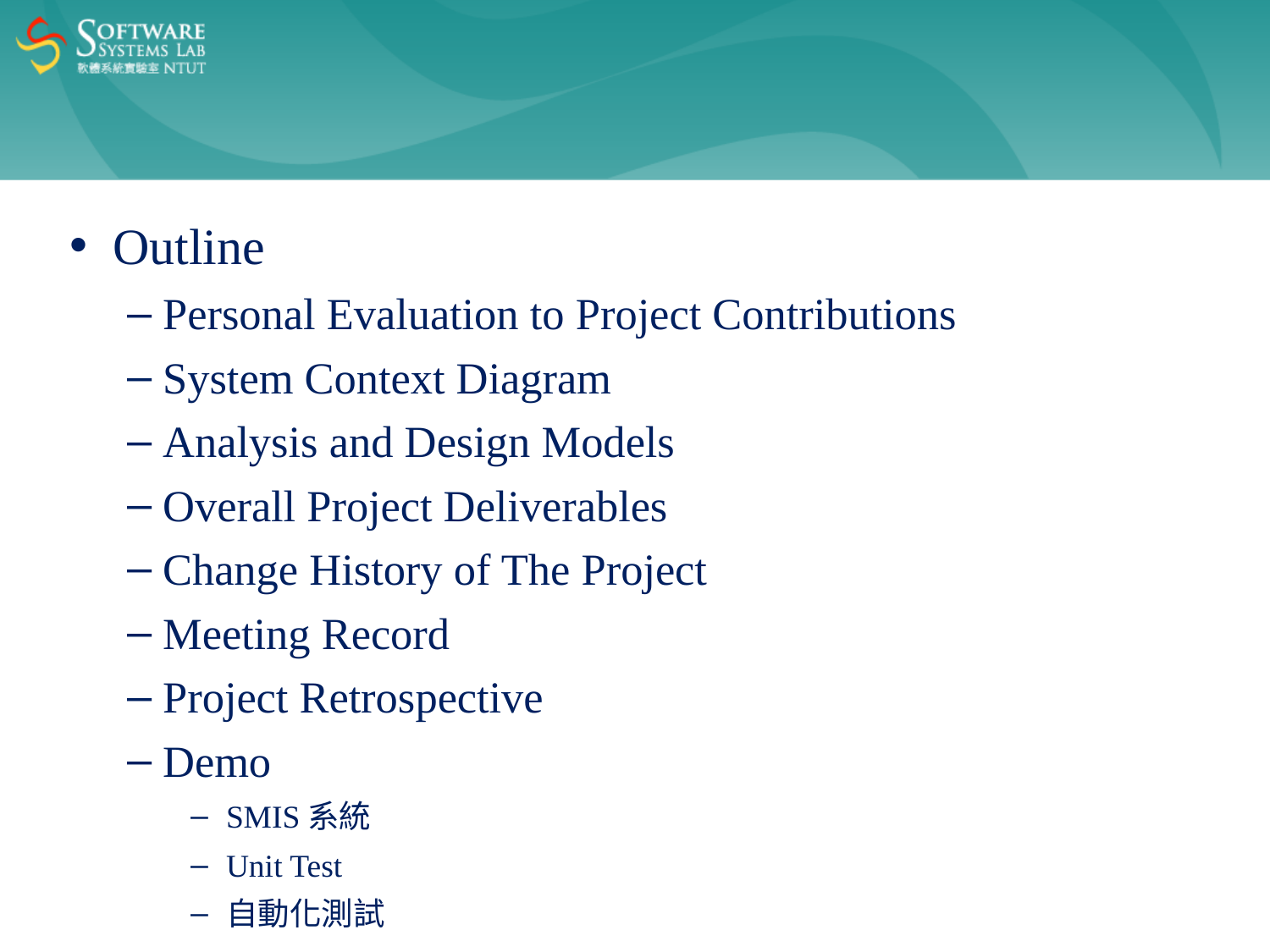

Outline
Personal Evaluation to Project Contributions
System Context Diagram
Analysis and Design Models
Overall Project Deliverables
Change History of The Project
Meeting Record
Project Retrospective
Demo
SMIS系統
Unit Test
自動化測試